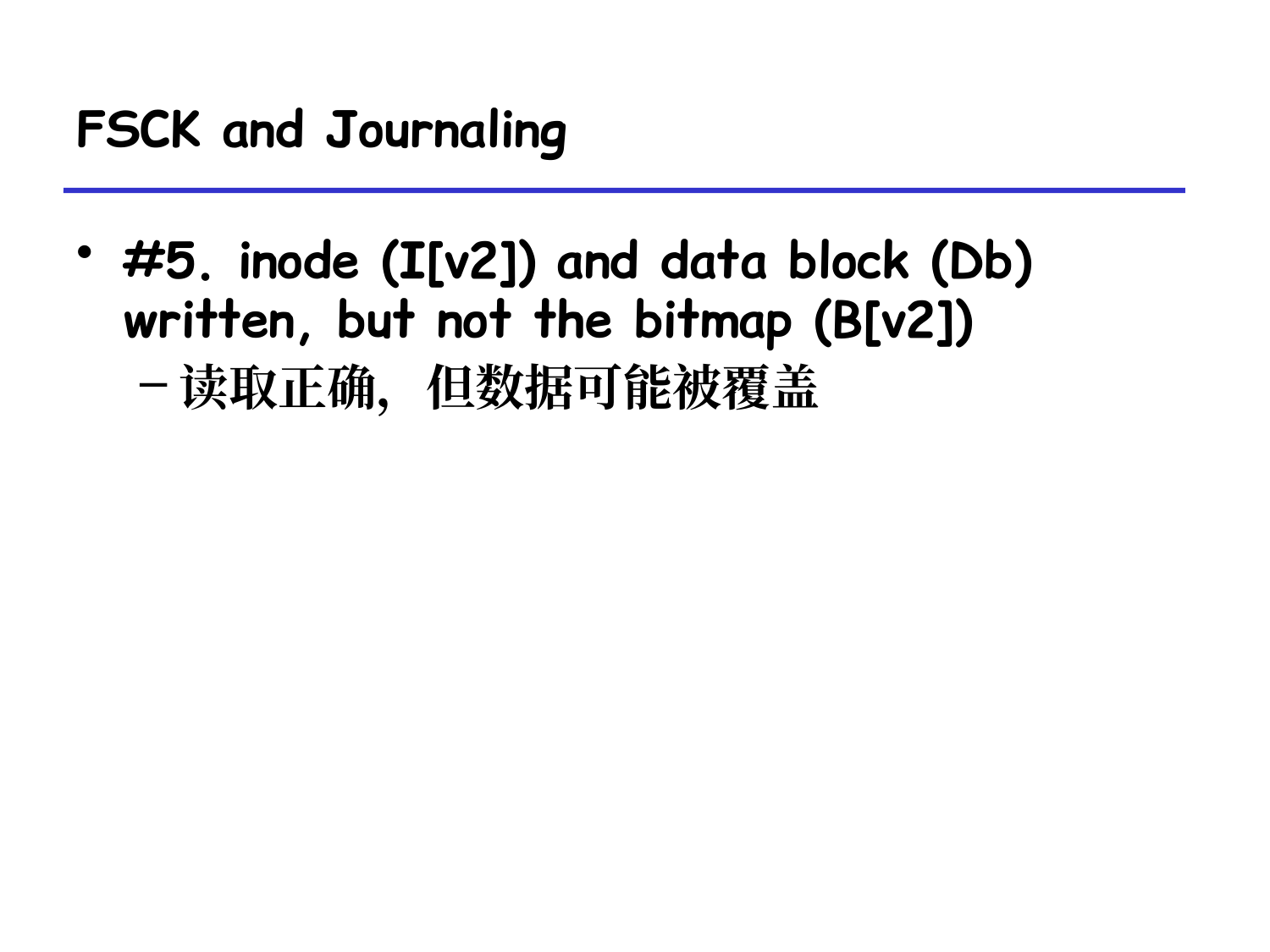

# FSCK and Journaling
#5. inode (I[v2]) and data block (Db) written, but not the bitmap (B[v2])
读取正确，但数据可能被覆盖